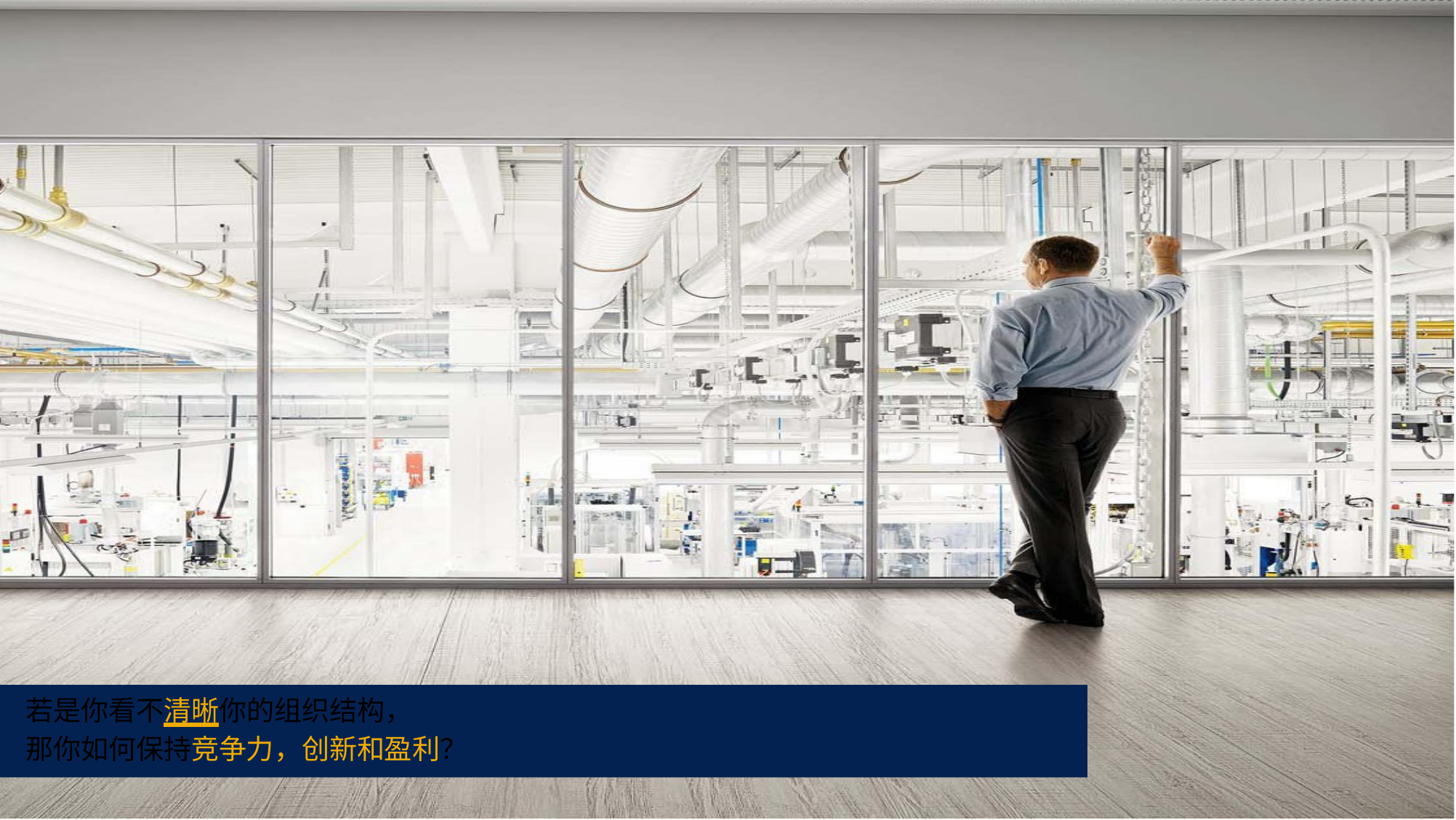

组织洞察是战略HR的核心价值
© 2014 SAP AG. All rights reserved by Liams Meng 孟盛.	12

若是你看不清晰你的组织结构，
那你如何保持竞争力，创新和盈利？